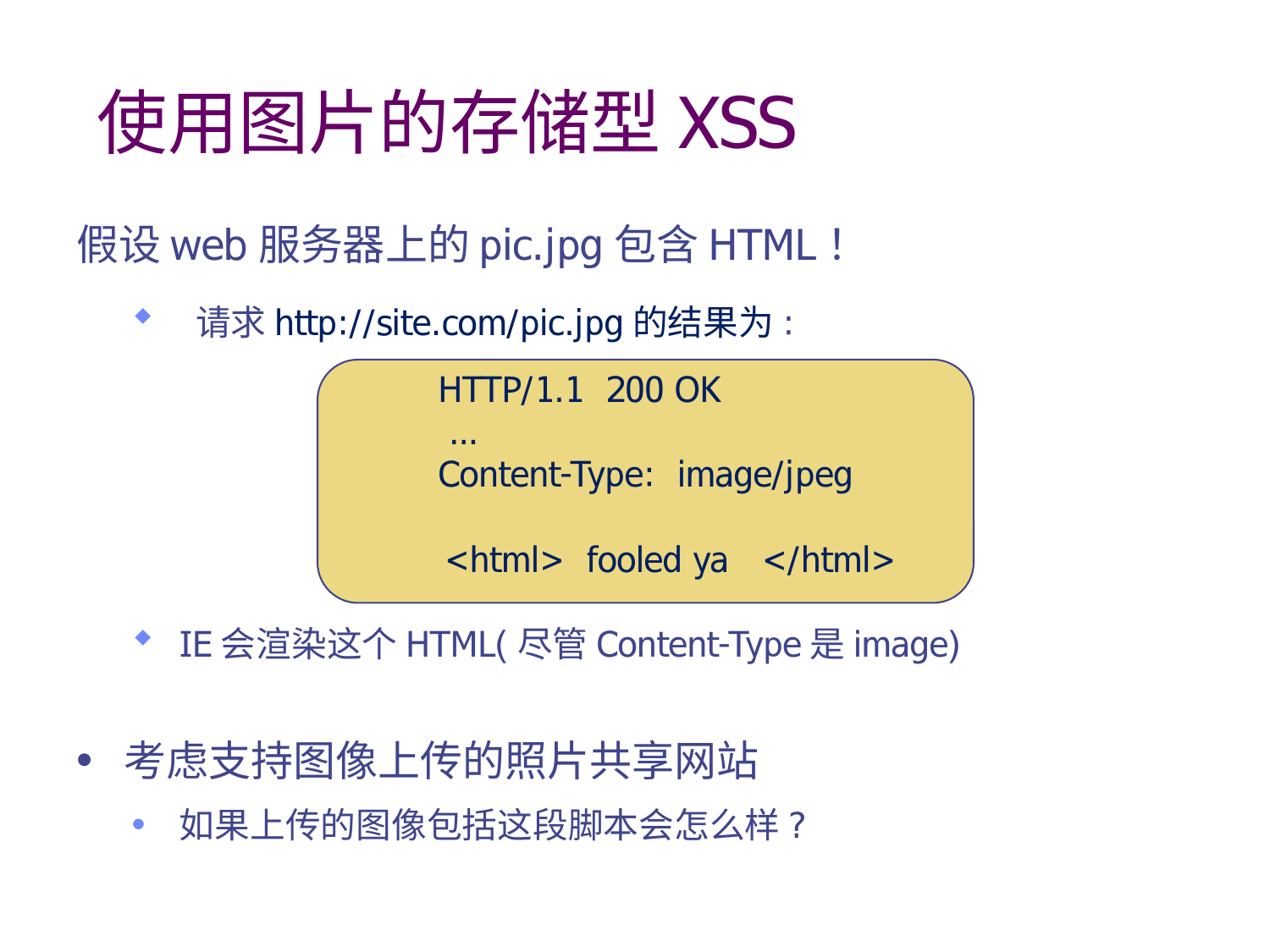

# 使用图片的存储型XSS
假设web服务器上的pic.jpg包含HTML！
 请求http://site.com/pic.jpg的结果为:
		            HTTP/1.1  200 OK
		             …
		            Content-Type:  image/jpeg

			 <html>  fooled ya   </html>
IE会渲染这个HTML(尽管Content-Type是image)
考虑支持图像上传的照片共享网站
如果上传的图像包括这段脚本会怎么样?